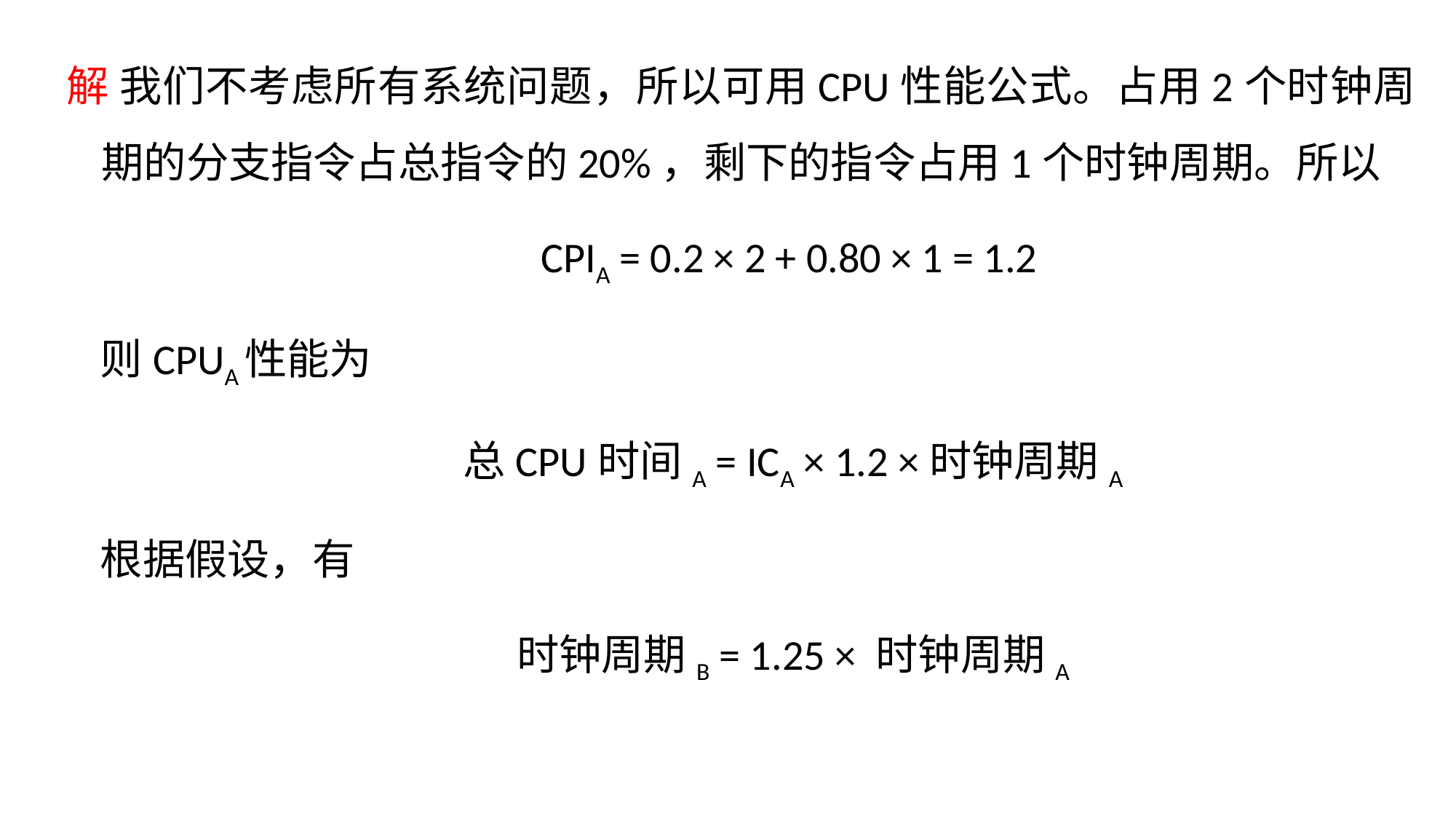

解 我们不考虑所有系统问题，所以可用CPU性能公式。占用2个时钟周期的分支指令占总指令的20%，剩下的指令占用1个时钟周期。所以
            CPIA = 0.2 × 2 + 0.80 × 1 = 1.2
则CPUA性能为
            总CPU时间A = ICA × 1.2 ×时钟周期A
根据假设，有
            时钟周期B = 1.25 × 时钟周期A